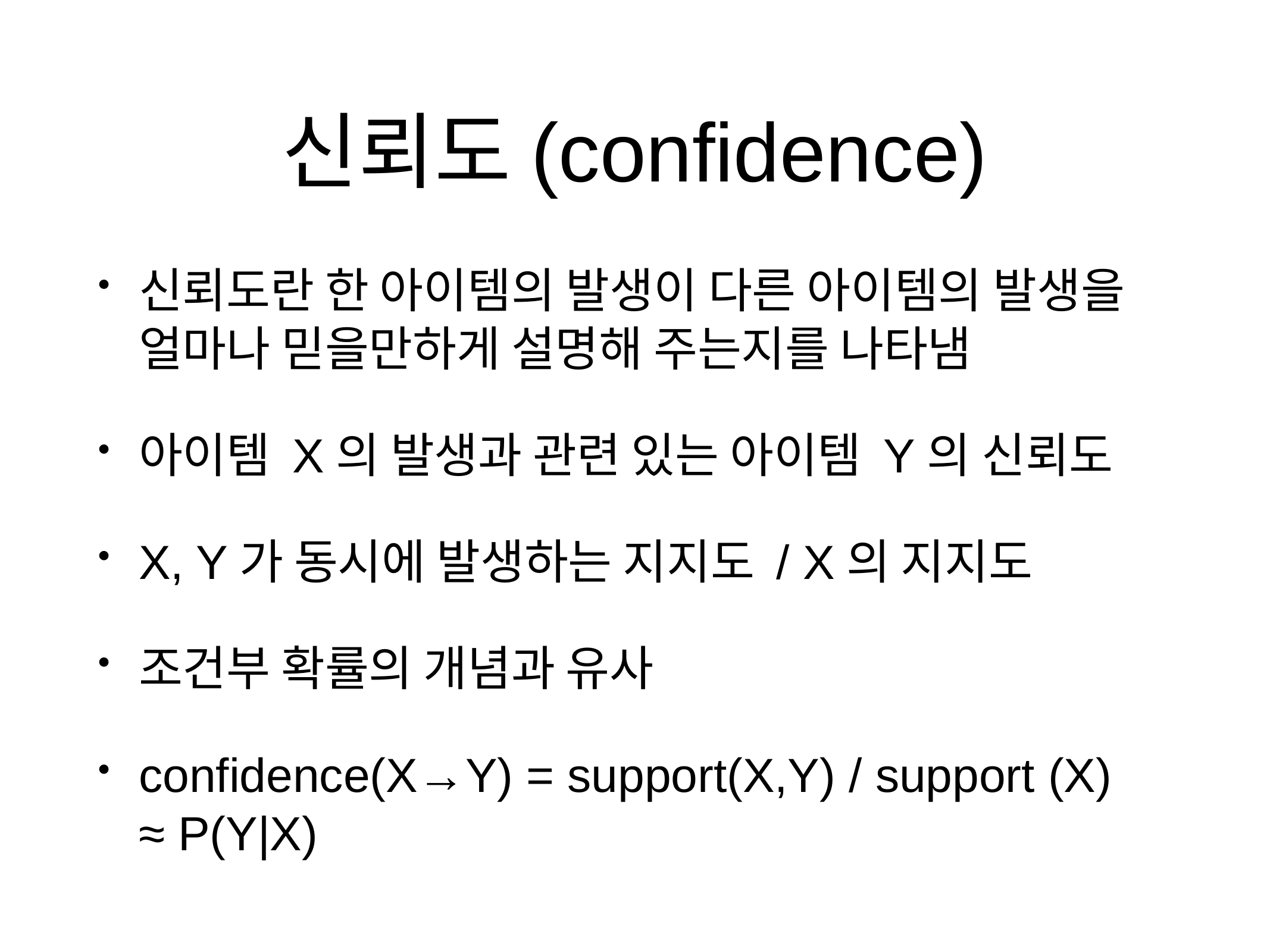

# 신뢰도(confidence)
신뢰도란 한 아이템의 발생이 다른 아이템의 발생을 얼마나 믿을만하게 설명해 주는지를 나타냄
아이템 X의 발생과 관련 있는 아이템 Y의 신뢰도
X, Y가 동시에 발생하는 지지도 / X의 지지도
조건부 확률의 개념과 유사
confidence(X→Y) = support(X,Y) / support (X)     ≈ P(Y|X)
166